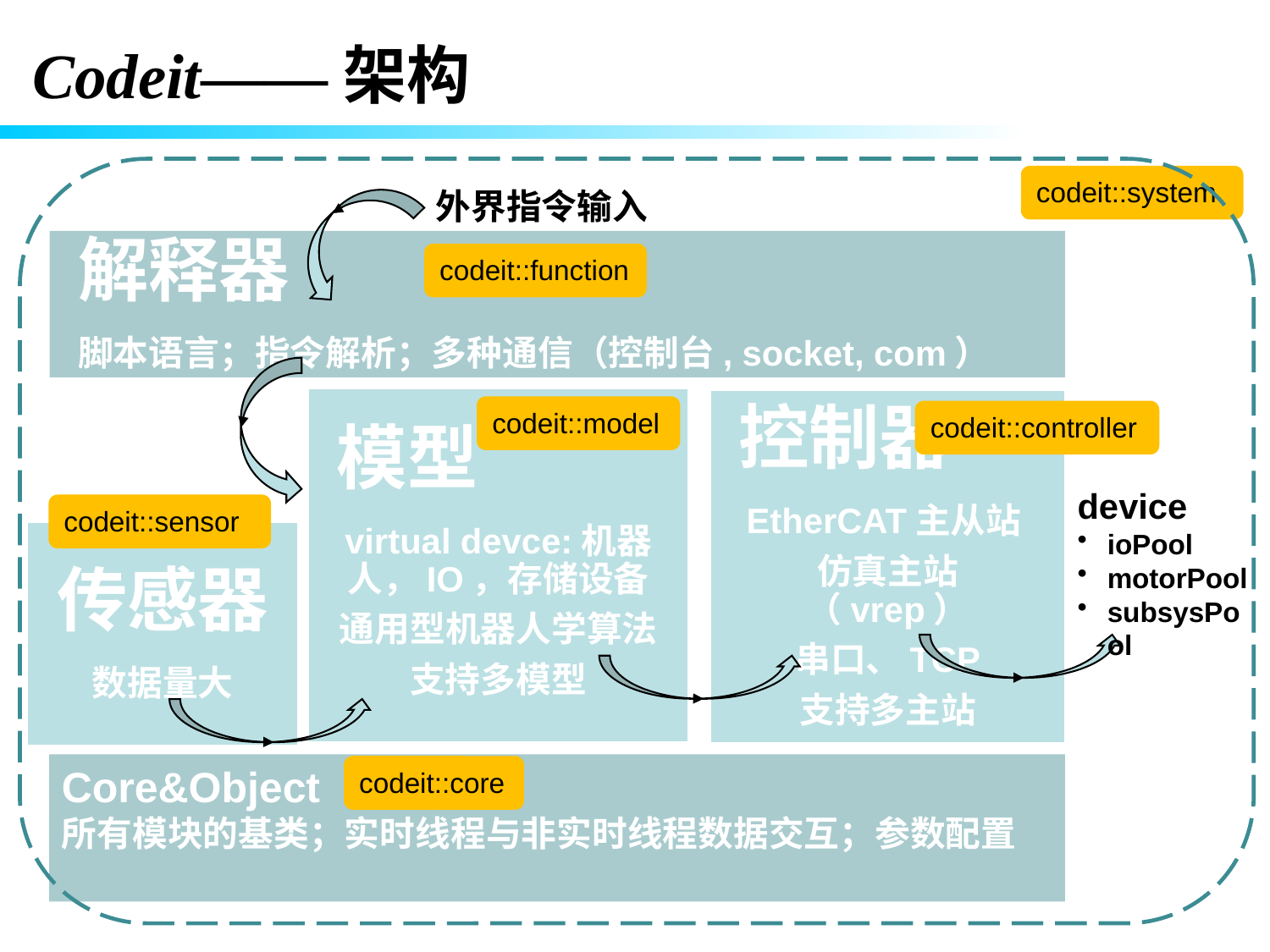

Codeit——架构

codeit::system
外界指令输入
解释器
脚本语言；指令解析；多种通信（控制台, socket, com）
codeit::function

模型
virtual devce:机器人，IO，存储设备
通用型机器人学算法
支持多模型

控制器
EtherCAT主从站
仿真主站（vrep）
串口、TCP
支持多主站
codeit::model
codeit::controller
device
ioPool
motorPool
subsysPool
codeit::sensor
传感器
数据量大

Core&Object
所有模块的基类；实时线程与非实时线程数据交互；参数配置
codeit::core